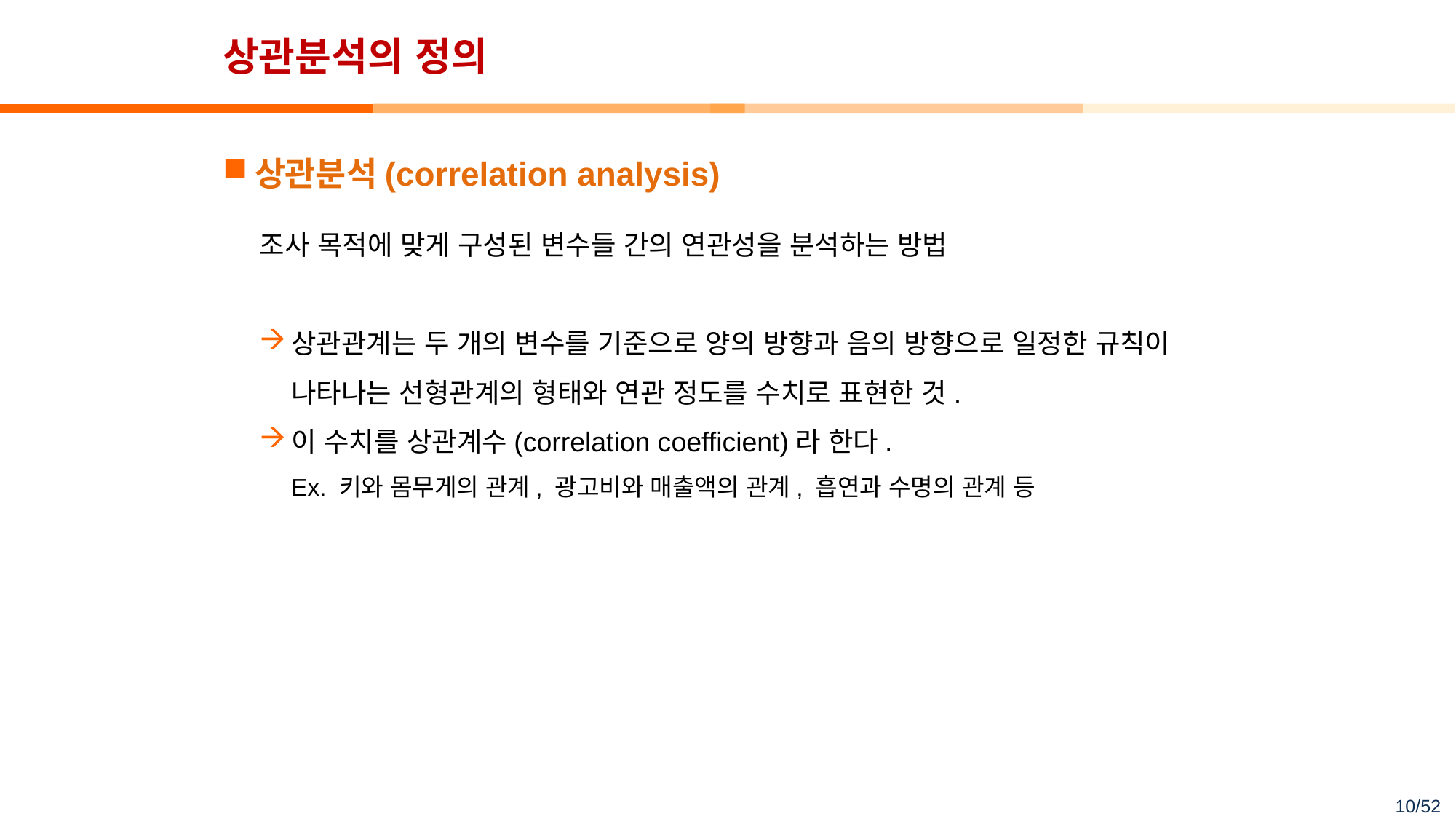

# 상관분석의 정의
상관분석(correlation analysis)
조사 목적에 맞게 구성된 변수들 간의 연관성을 분석하는 방법

상관관계는 두 개의 변수를 기준으로 양의 방향과 음의 방향으로 일정한 규칙이 나타나는 선형관계의 형태와 연관 정도를 수치로 표현한 것.
이 수치를 상관계수(correlation coefficient)라 한다.
Ex. 키와 몸무게의 관계, 광고비와 매출액의 관계, 흡연과 수명의 관계 등